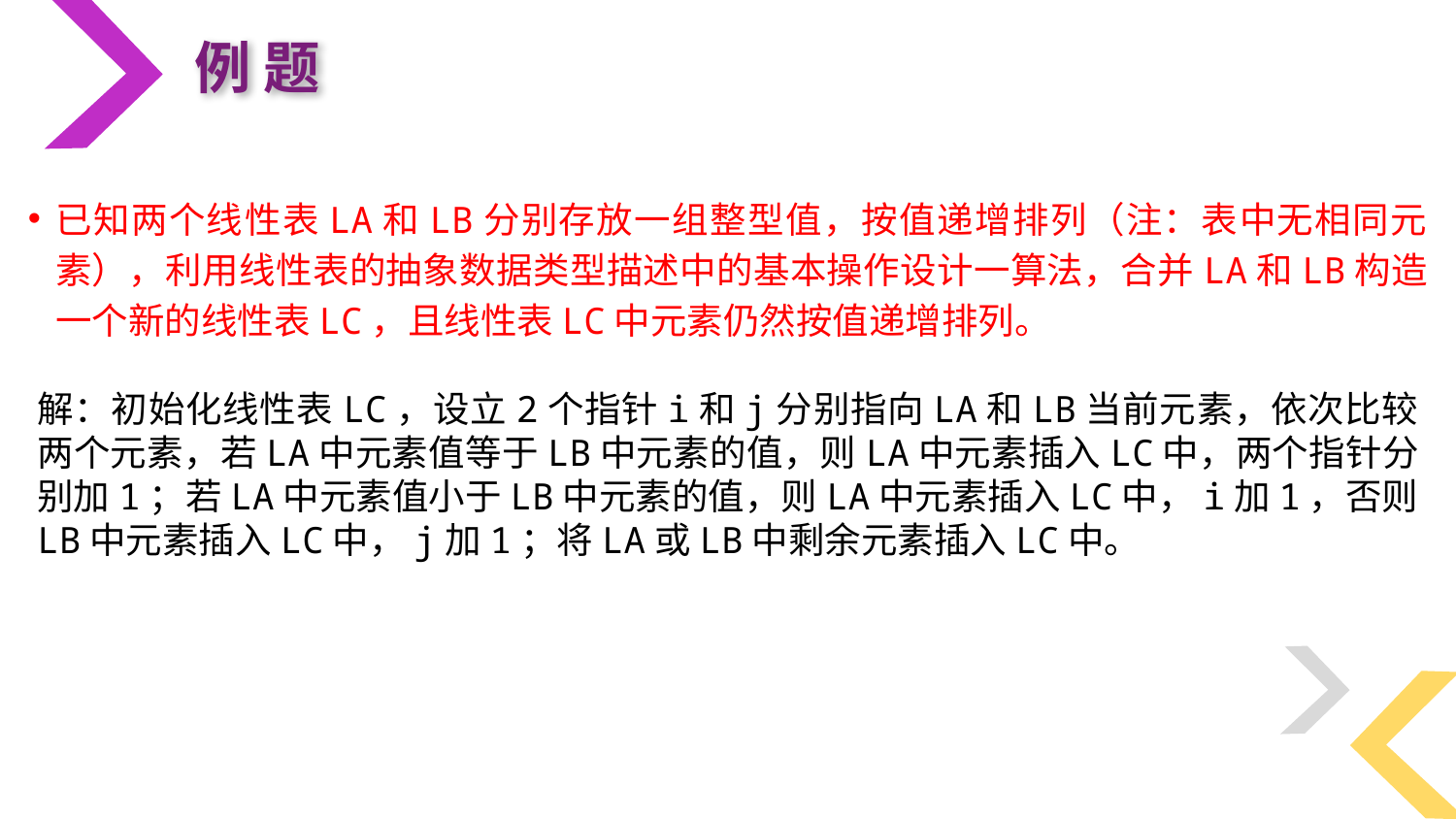

例 题
已知两个线性表LA和LB分别存放一组整型值，按值递增排列（注：表中无相同元素），利用线性表的抽象数据类型描述中的基本操作设计一算法，合并LA和LB构造一个新的线性表LC，且线性表LC中元素仍然按值递增排列。

解：初始化线性表LC，设立2个指针i和j分别指向LA和LB当前元素，依次比较两个元素，若LA中元素值等于LB中元素的值，则LA中元素插入LC中，两个指针分别加1；若LA中元素值小于LB中元素的值，则LA中元素插入LC中，i加1，否则LB中元素插入LC中，j加1；将LA或LB中剩余元素插入LC中。